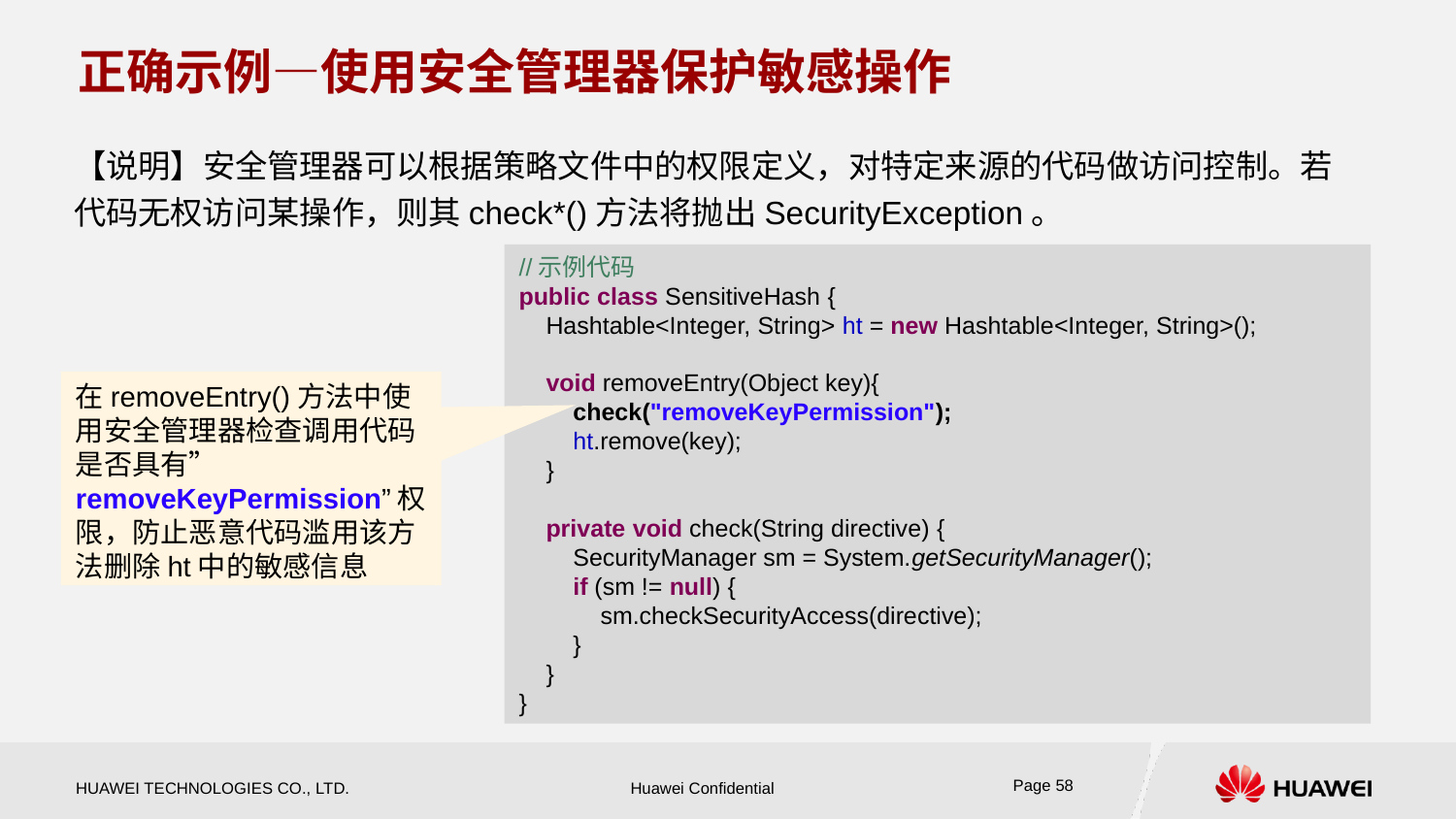

# 正确示例—使用安全管理器保护敏感操作
【说明】安全管理器可以根据策略文件中的权限定义，对特定来源的代码做访问控制。若代码无权访问某操作，则其check*()方法将抛出SecurityException。
//示例代码
public class SensitiveHash {
    Hashtable<Integer, String> ht = new Hashtable<Integer, String>();

    void removeEntry(Object key){
        check("removeKeyPermission");
        ht.remove(key);
    }

    private void check(String directive) {
        SecurityManager sm = System.getSecurityManager();
        if (sm != null) {
            sm.checkSecurityAccess(directive);
        }
    }
}
在removeEntry()方法中使用安全管理器检查调用代码是否具有” removeKeyPermission”权限，防止恶意代码滥用该方法删除ht中的敏感信息